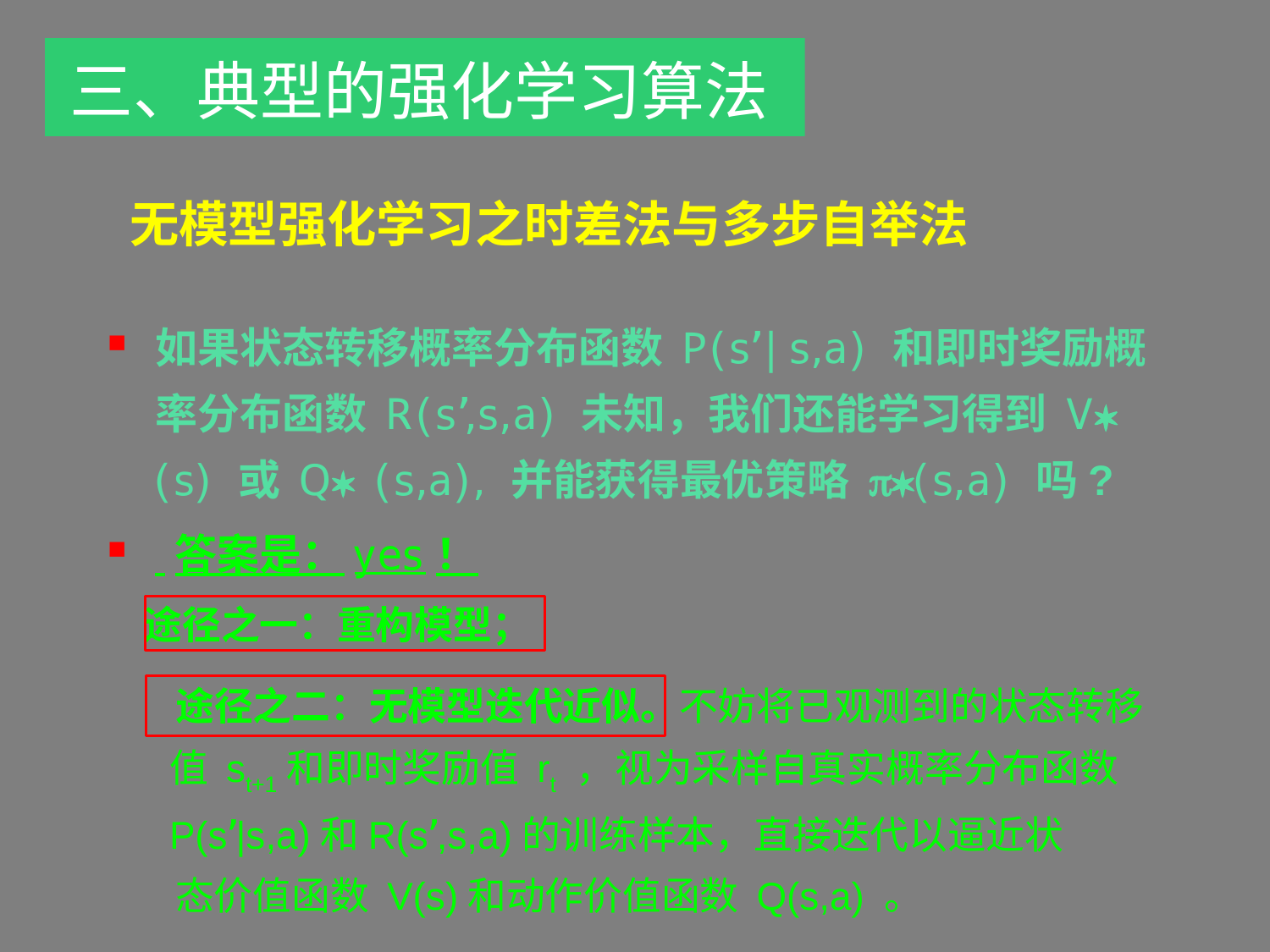

三、典型的强化学习算法
   无模型强化学习之时差法与多步自举法
如果状态转移概率分布函数 P(s’|s,a) 和即时奖励概率分布函数 R(s’,s,a) 未知，我们还能学习得到 V∗ (s) 或 Q∗ (s,a), 并能获得最优策略 π∗(s,a) 吗?
 答案是：yes！
   途径之一：重构模型；
 途径之二：无模型迭代近似。不妨将已观测到的状态转移值 st+1和即时奖励值 rt ，视为采样自真实概率分布函数    P(s’|s,a)和R(s’,s,a)的训练样本，直接迭代以逼近状
 态价值函数 V(s)和动作价值函数 Q(s,a) 。